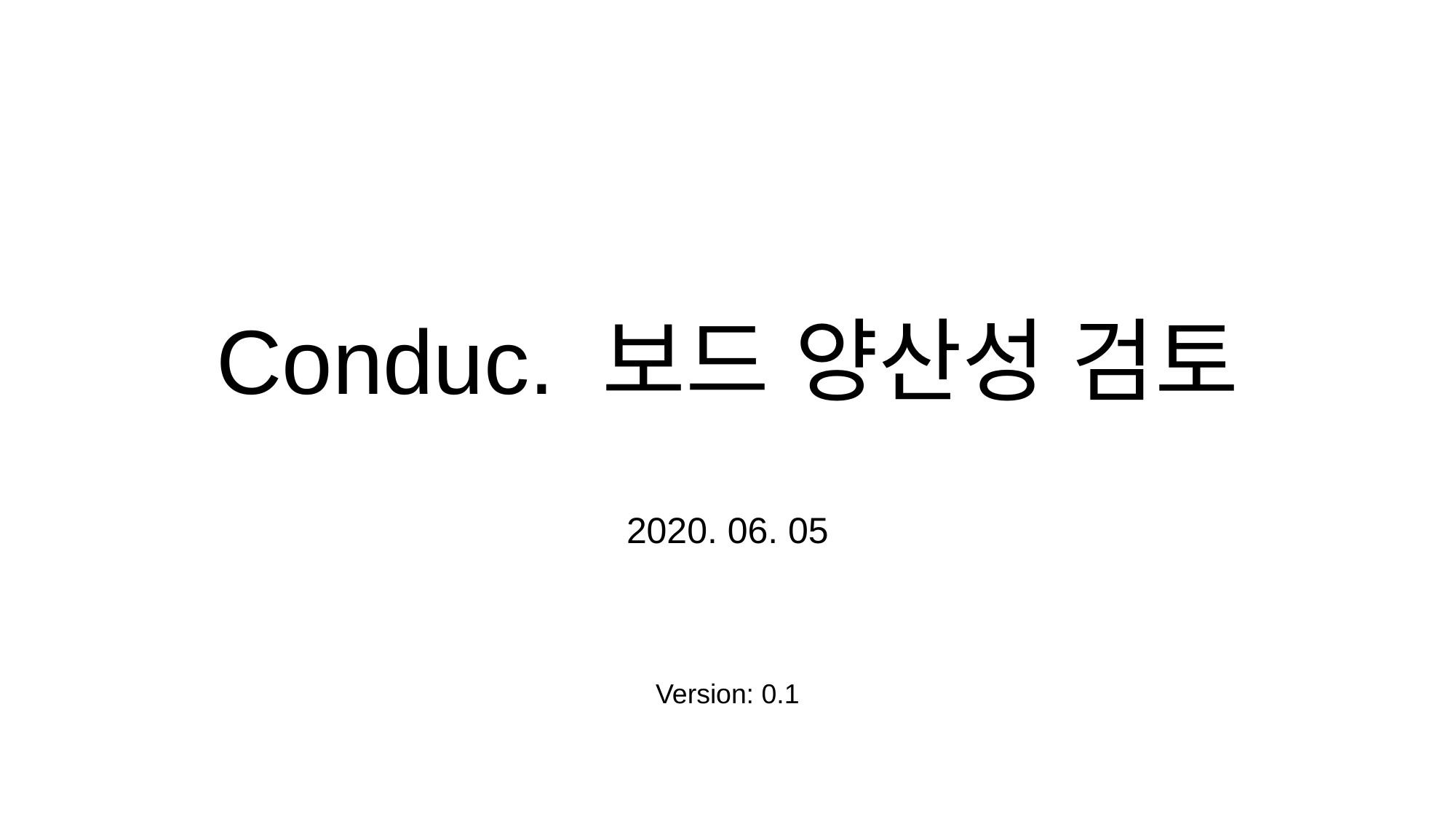

# Conduc. 보드 양산성 검토
2020. 06. 05

Version: 0.1